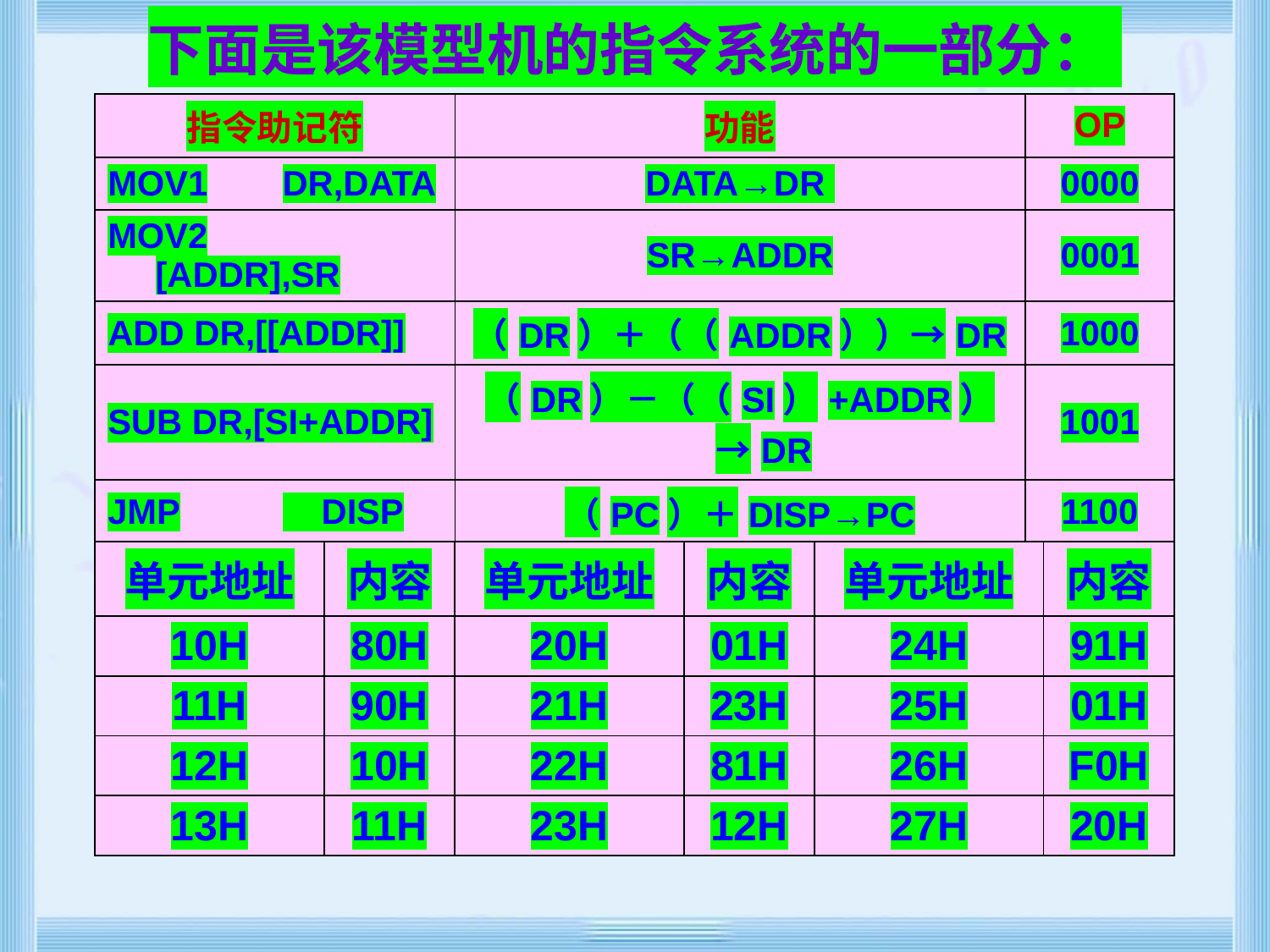

# 下面是该模型机的指令系统的一部分：
| 指令助记符 | 功能 | OP |
| --- | --- | --- |
| MOV1 DR,DATA | DATA→DR | 0000 |
| MOV2 [ADDR],SR | SR→ADDR | 0001 |
| ADD DR,[[ADDR]] | （DR）＋（（ADDR））→DR | 1000 |
| SUB DR,[SI+ADDR] | （DR）－（（SI）+ADDR）→DR | 1001 |
| JMP DISP | （PC）＋DISP→PC | 1100 |
| …… | …… | …… |
| HALT | 停机 | 1111 |
| 单元地址 | 内容 | 单元地址 | 内容 | 单元地址 | 内容 |
| --- | --- | --- | --- | --- | --- |
| 10H | 80H | 20H | 01H | 24H | 91H |
| 11H | 90H | 21H | 23H | 25H | 01H |
| 12H | 10H | 22H | 81H | 26H | F0H |
| 13H | 11H | 23H | 12H | 27H | 20H |

90